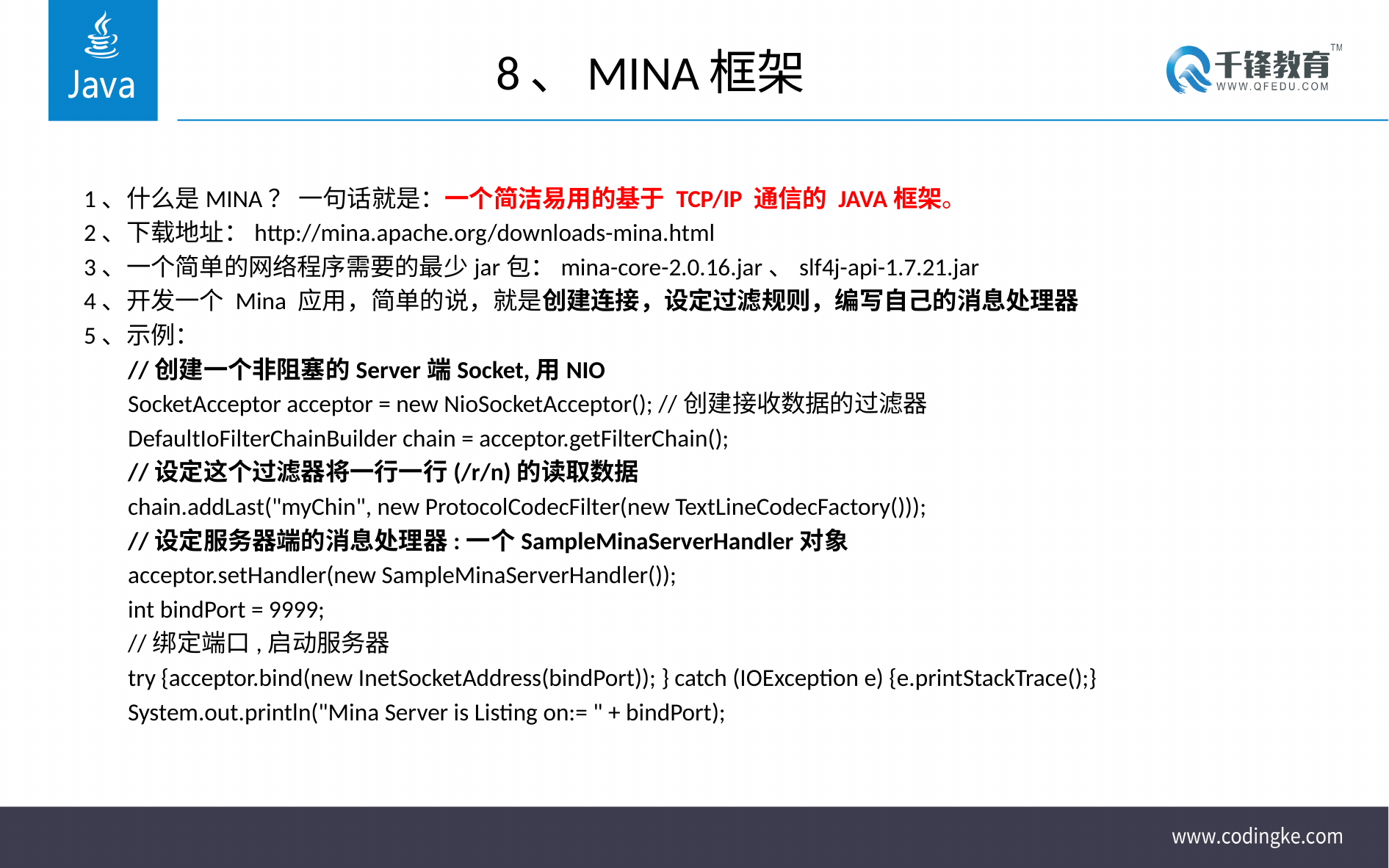

# 8、MINA框架
1、什么是MINA？ 一句话就是：一个简洁易用的基于 TCP/IP 通信的 JAVA框架。
2、下载地址：http://mina.apache.org/downloads-mina.html
3、一个简单的网络程序需要的最少jar包：mina-core-2.0.16.jar、slf4j-api-1.7.21.jar
4、开发一个 Mina 应用，简单的说，就是创建连接，设定过滤规则，编写自己的消息处理器
5、示例：
        //创建一个非阻塞的Server端Socket,用NIO
        SocketAcceptor acceptor = new NioSocketAcceptor(); //创建接收数据的过滤器
        DefaultIoFilterChainBuilder chain = acceptor.getFilterChain();
        //设定这个过滤器将一行一行(/r/n)的读取数据
        chain.addLast("myChin", new ProtocolCodecFilter(new TextLineCodecFactory()));
        //设定服务器端的消息处理器:一个SampleMinaServerHandler对象
        acceptor.setHandler(new SampleMinaServerHandler());
        int bindPort = 9999;
        //绑定端口,启动服务器
        try {acceptor.bind(new InetSocketAddress(bindPort)); } catch (IOException e) {e.printStackTrace();}
        System.out.println("Mina Server is Listing on:= " + bindPort);